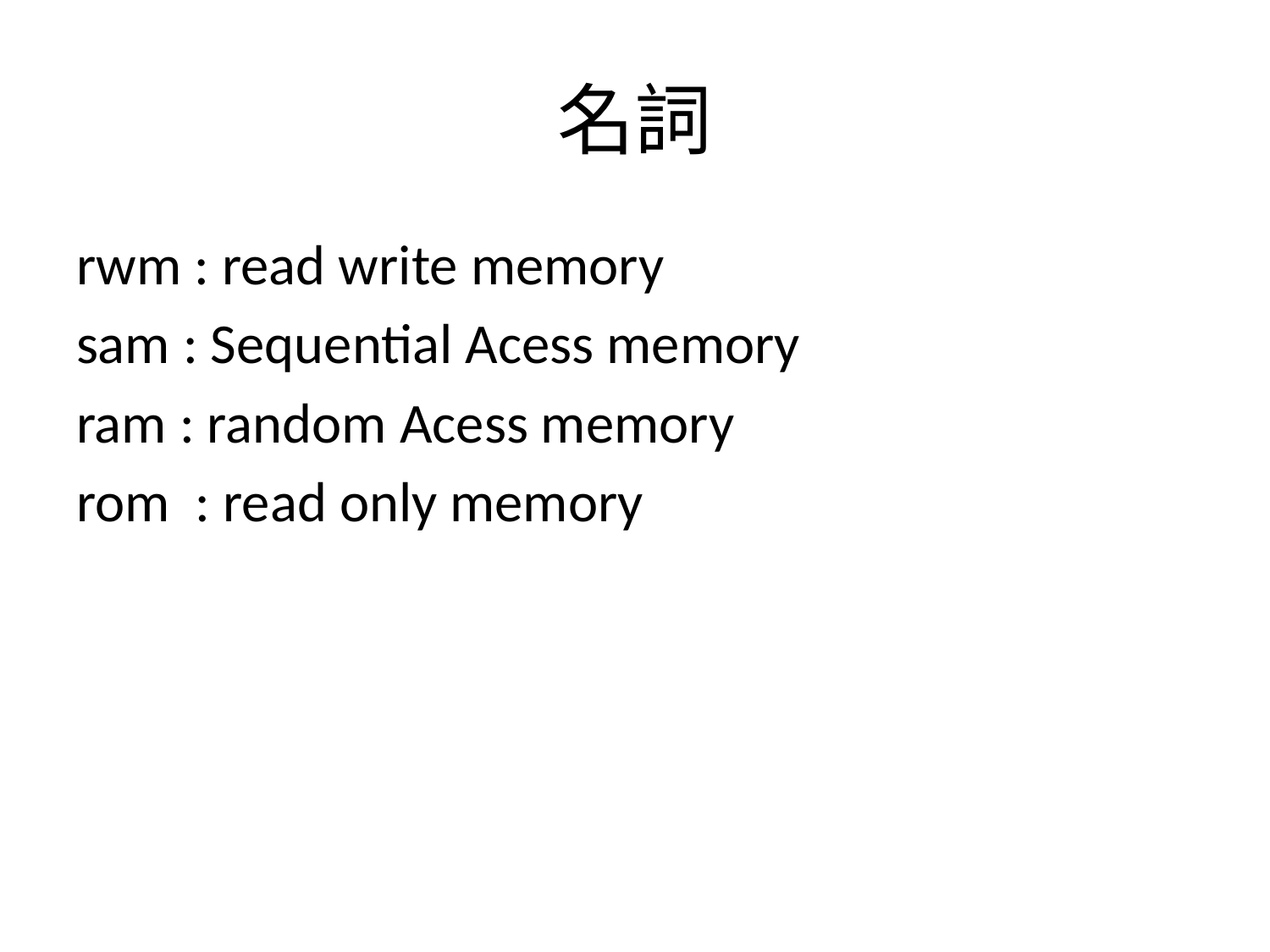

# 名詞
rwm : read write memory
sam : Sequential Acess memory
ram : random Acess memory
rom  : read only memory